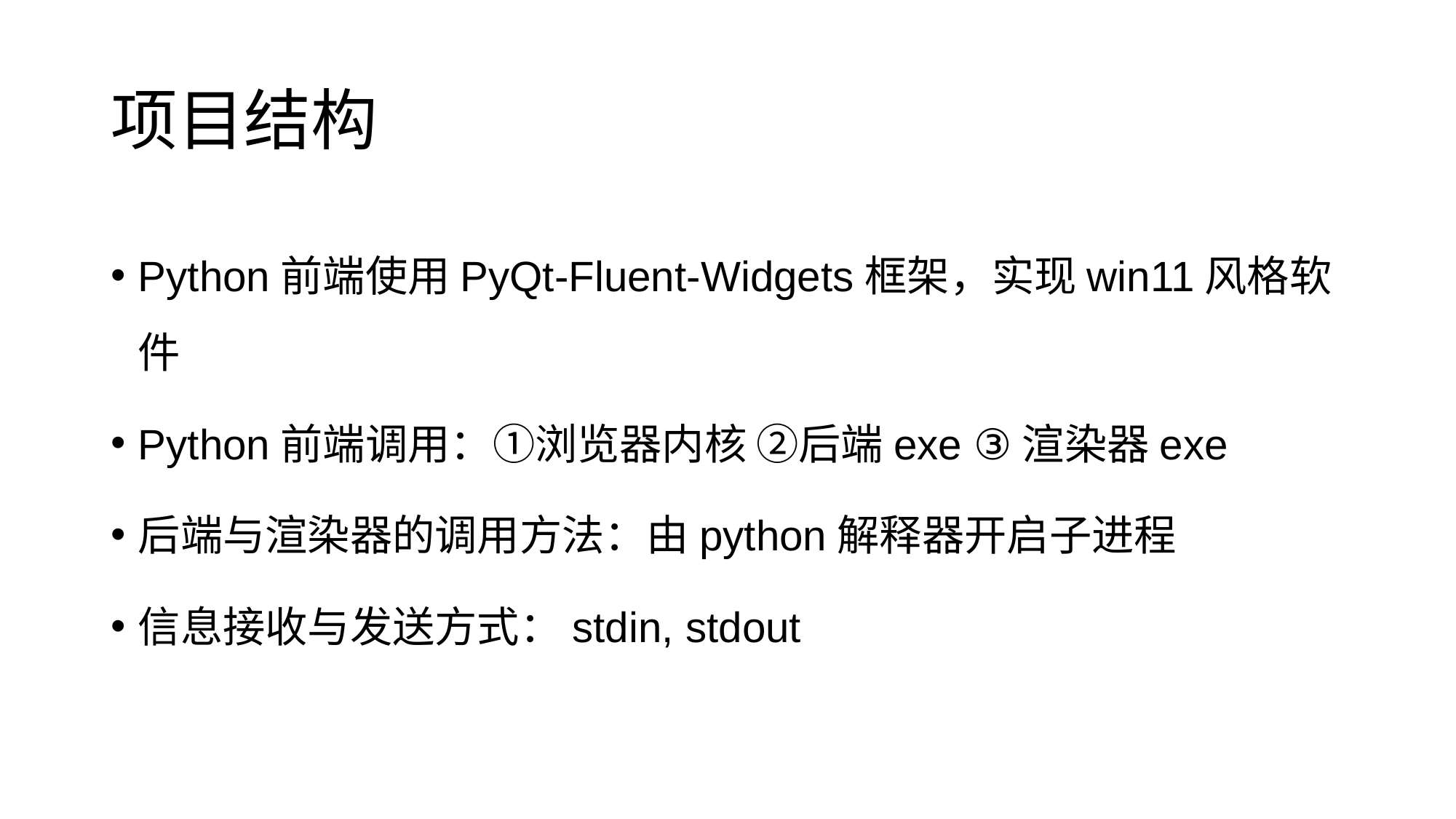

# 项目结构
Python前端使用PyQt-Fluent-Widgets框架，实现win11风格软件
Python前端调用：①浏览器内核 ②后端exe ③渲染器exe
后端与渲染器的调用方法：由python解释器开启子进程
信息接收与发送方式：stdin, stdout